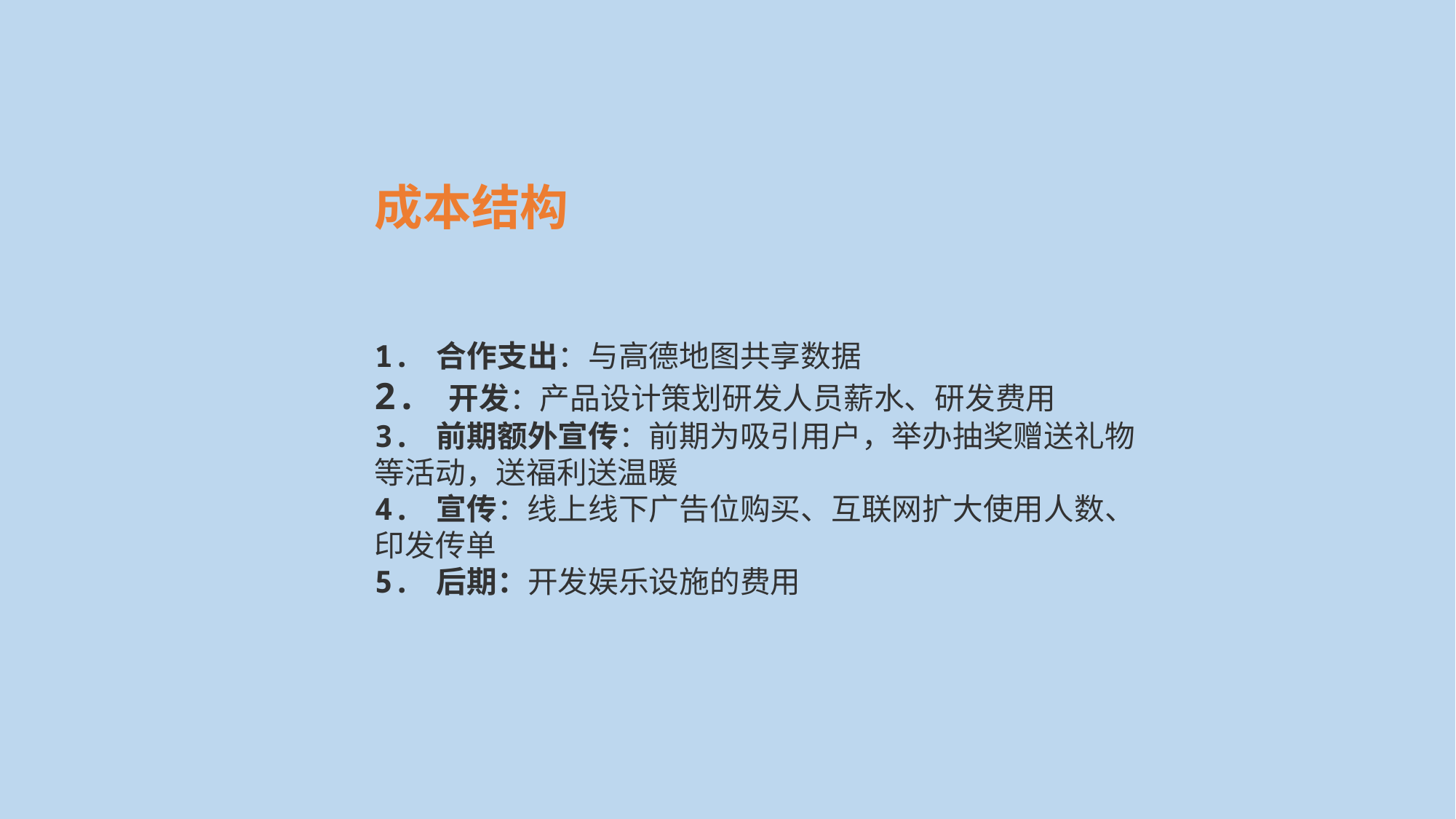

成本结构

1. 合作支出：与高德地图共享数据
2. 开发：产品设计策划研发人员薪水、研发费用
3. 前期额外宣传：前期为吸引用户，举办抽奖赠送礼物等活动，送福利送温暖
4. 宣传：线上线下广告位购买、互联网扩大使用人数、印发传单
5. 后期：开发娱乐设施的费用